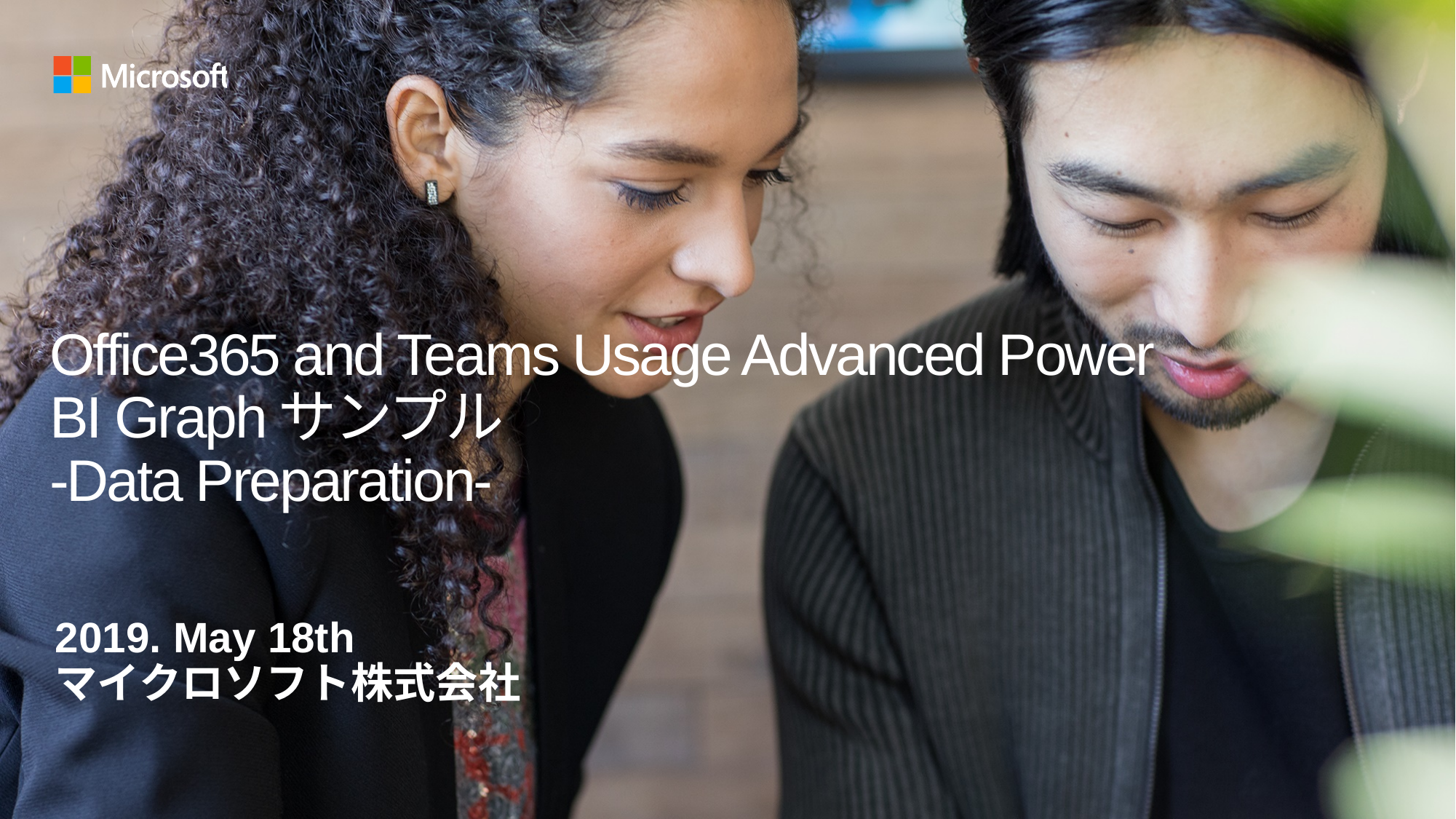

# Office365 and Teams Usage Advanced Power BI Graphサンプル -Data Preparation-
2019. May 18th
マイクロソフト株式会社